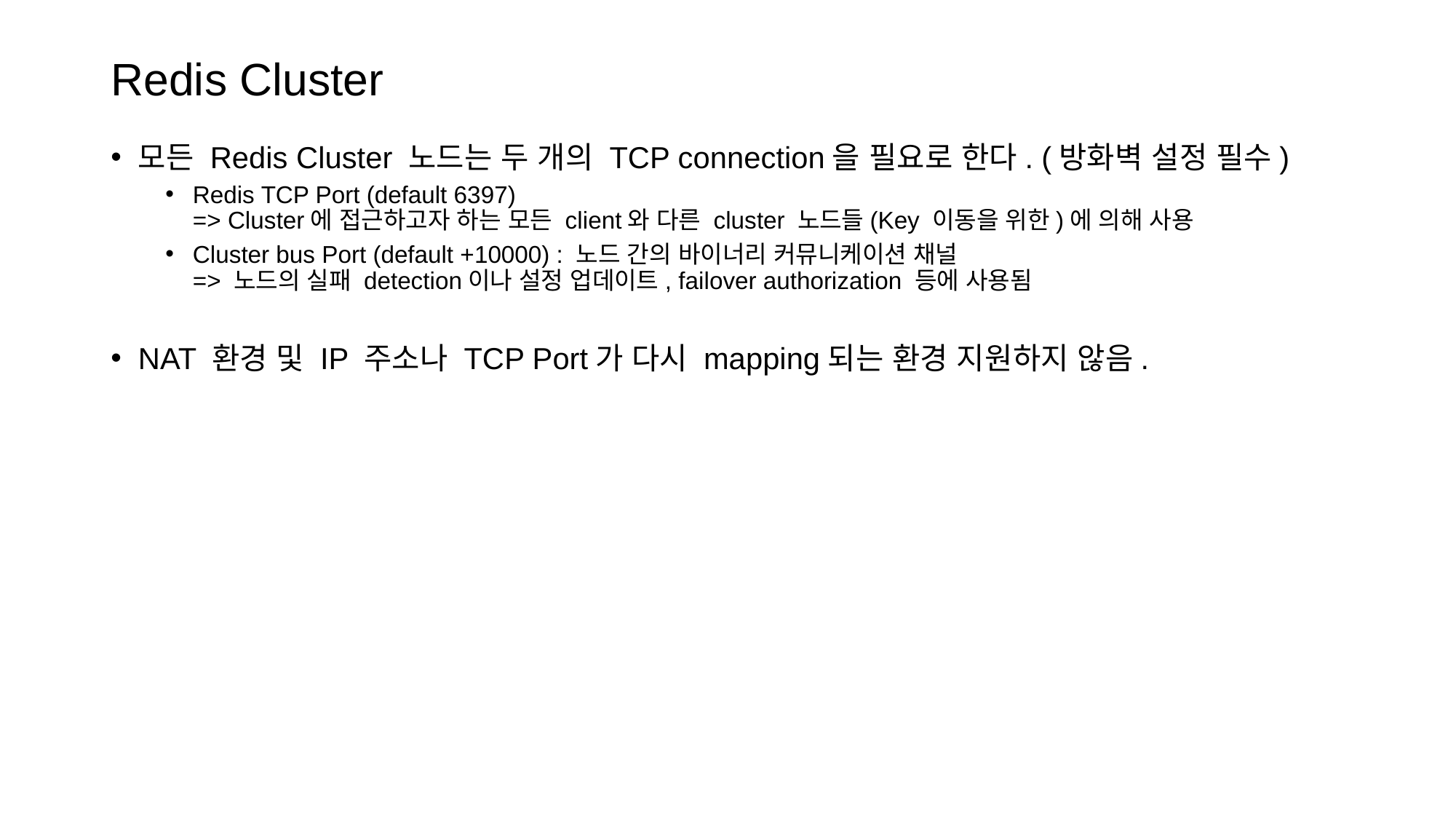

# Redis Cluster
모든 Redis Cluster 노드는 두 개의 TCP connection을 필요로 한다. (방화벽 설정 필수)
Redis TCP Port (default 6397)
=> Cluster에 접근하고자 하는 모든 client와 다른 cluster 노드들(Key 이동을 위한)에 의해 사용
Cluster bus Port (default +10000) : 노드 간의 바이너리 커뮤니케이션 채널
=> 노드의 실패 detection이나 설정 업데이트, failover authorization 등에 사용됨

NAT 환경 및 IP 주소나 TCP Port가 다시 mapping되는 환경 지원하지 않음.